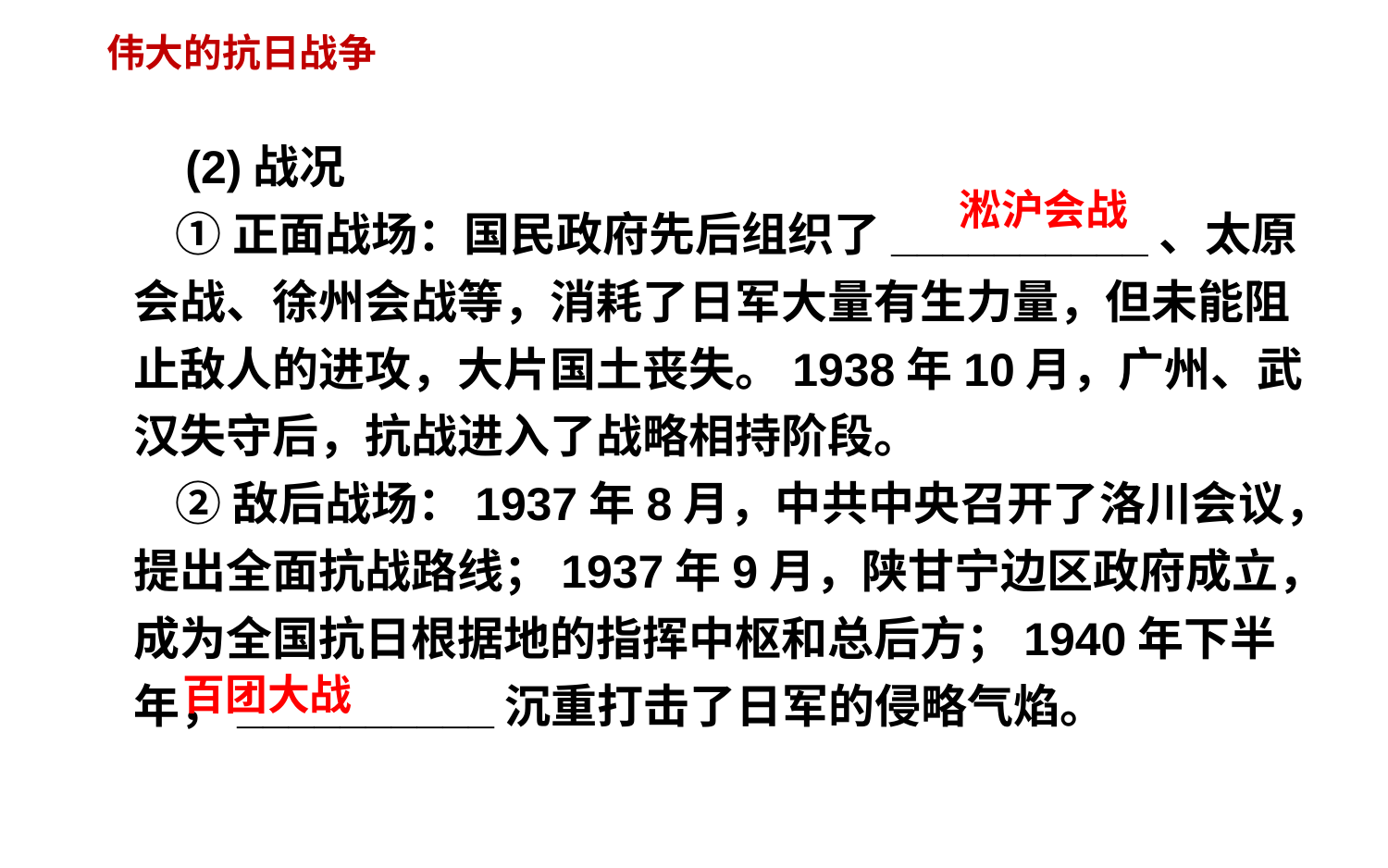

伟大的抗日战争
    (2)战况
    ①正面战场：国民政府先后组织了__________、太原会战、徐州会战等，消耗了日军大量有生力量，但未能阻止敌人的进攻，大片国土丧失。1938年10月，广州、武汉失守后，抗战进入了战略相持阶段。
    ②敌后战场：1937年8月，中共中央召开了洛川会议，提出全面抗战路线；1937年9月，陕甘宁边区政府成立，成为全国抗日根据地的指挥中枢和总后方；1940年下半年，__________沉重打击了日军的侵略气焰。
淞沪会战
百团大战